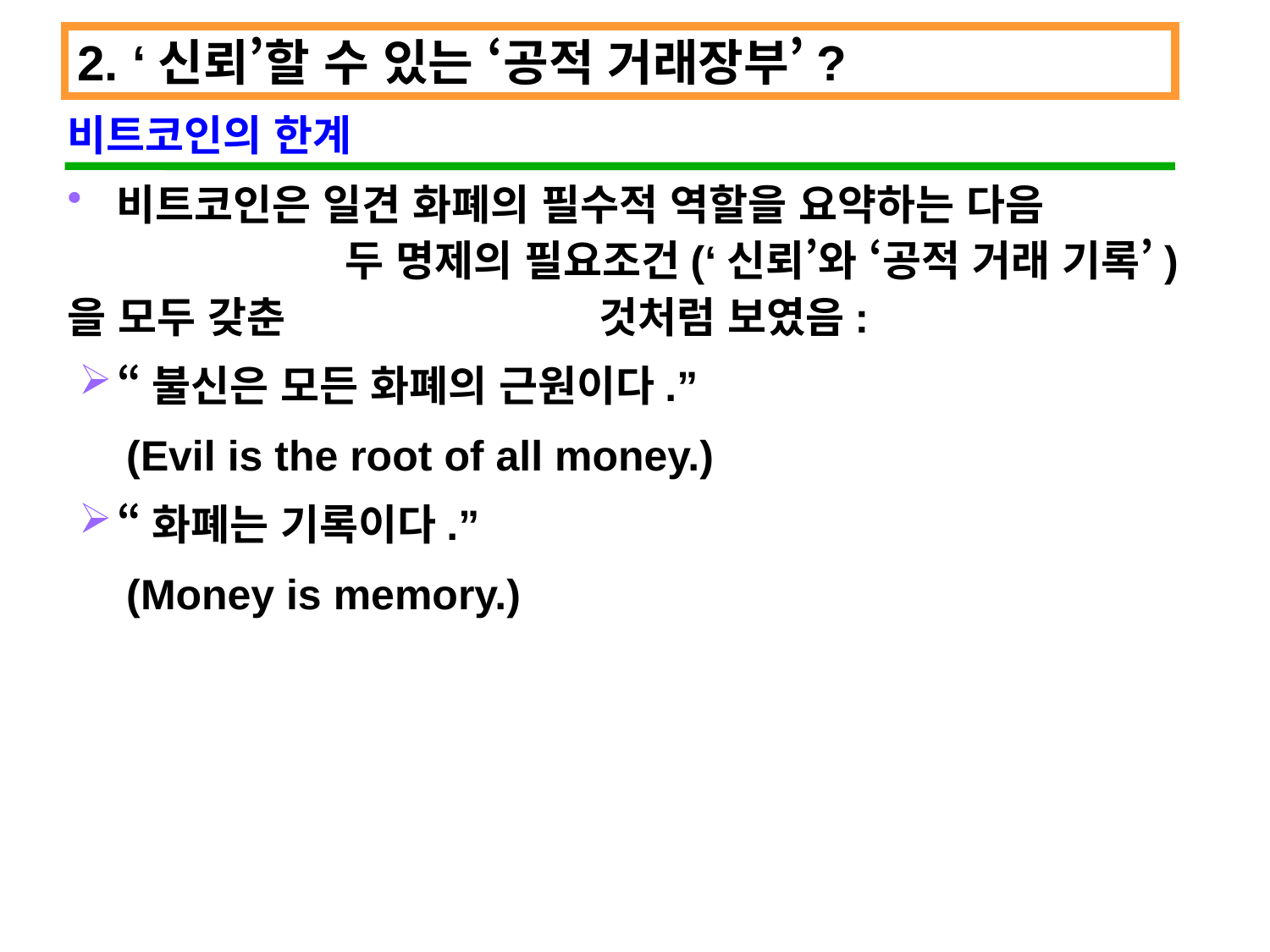

2. ‘신뢰’할 수 있는 ‘공적 거래장부’?
비트코인의 한계
  비트코인은 일견 화폐의 필수적 역할을 요약하는 다음         			  두 명제의 필요조건(‘신뢰’와 ‘공적 거래 기록’)을 모두 갖춘 		  	  것처럼 보였음:
“불신은 모든 화폐의 근원이다.”
    (Evil is the root of all money.)
“화폐는 기록이다.”
    (Money is memory.)